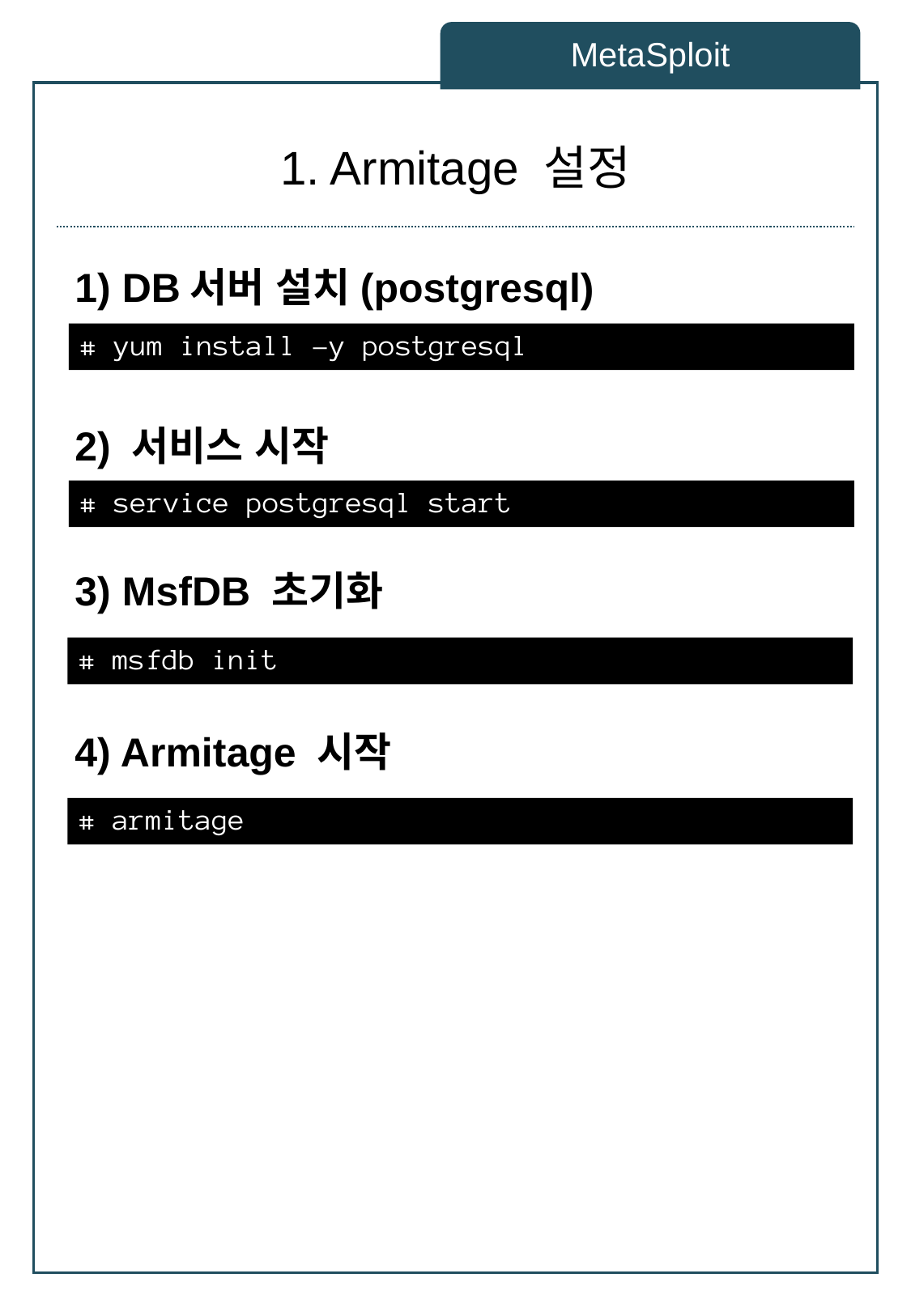

MetaSploit

# 1. Armitage 설정
1) DB서버 설치(postgresql)

# yum install –y postgresql
2) 서비스 시작

# service postgresql start
3) MsfDB 초기화
# msfdb init
4) Armitage 시작
# armitage